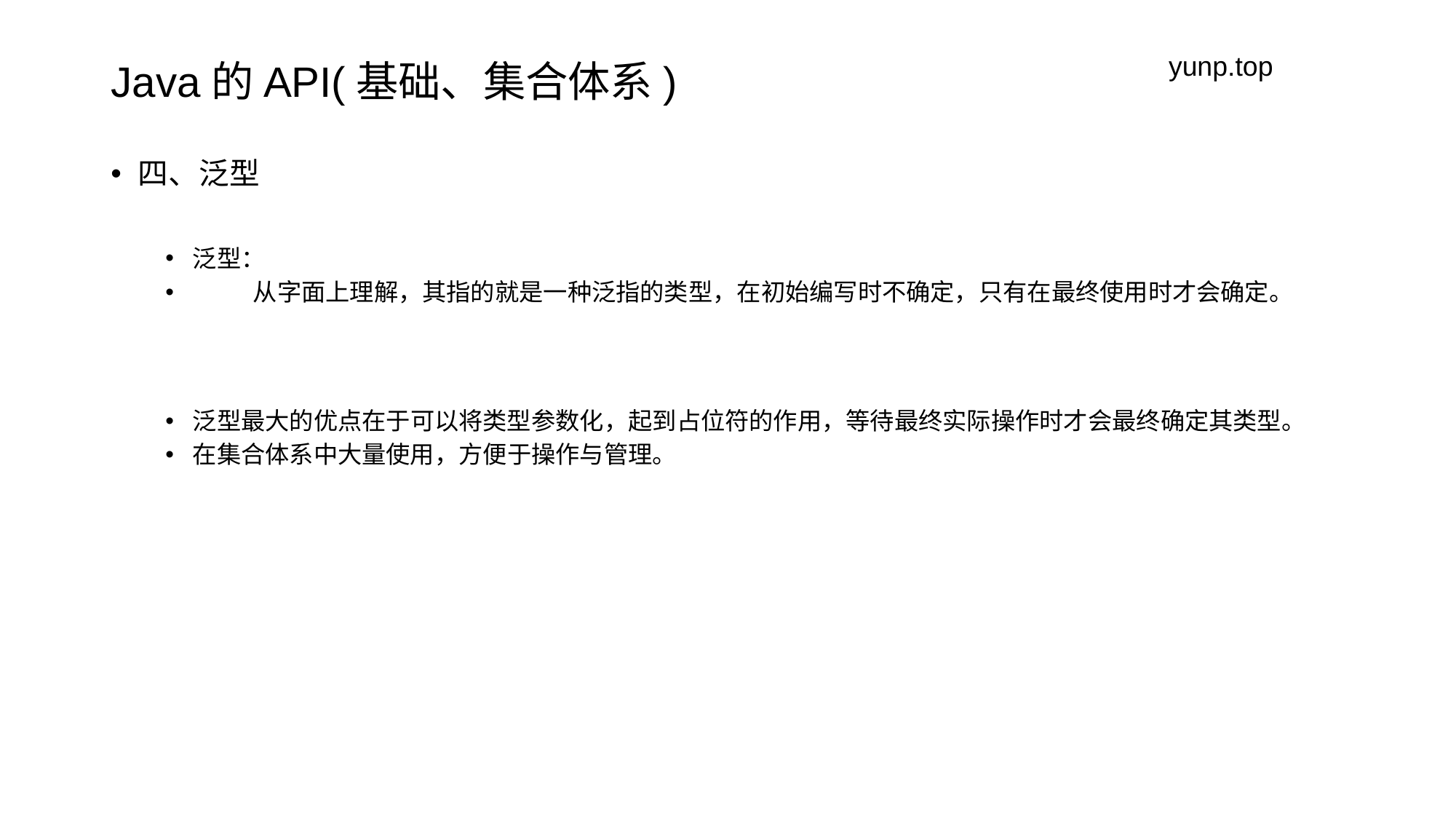

# Java的API(基础、集合体系)
yunp.top
四、泛型

泛型：
          从字面上理解，其指的就是一种泛指的类型，在初始编写时不确定，只有在最终使用时才会确定。

泛型最大的优点在于可以将类型参数化，起到占位符的作用，等待最终实际操作时才会最终确定其类型。
在集合体系中大量使用，方便于操作与管理。